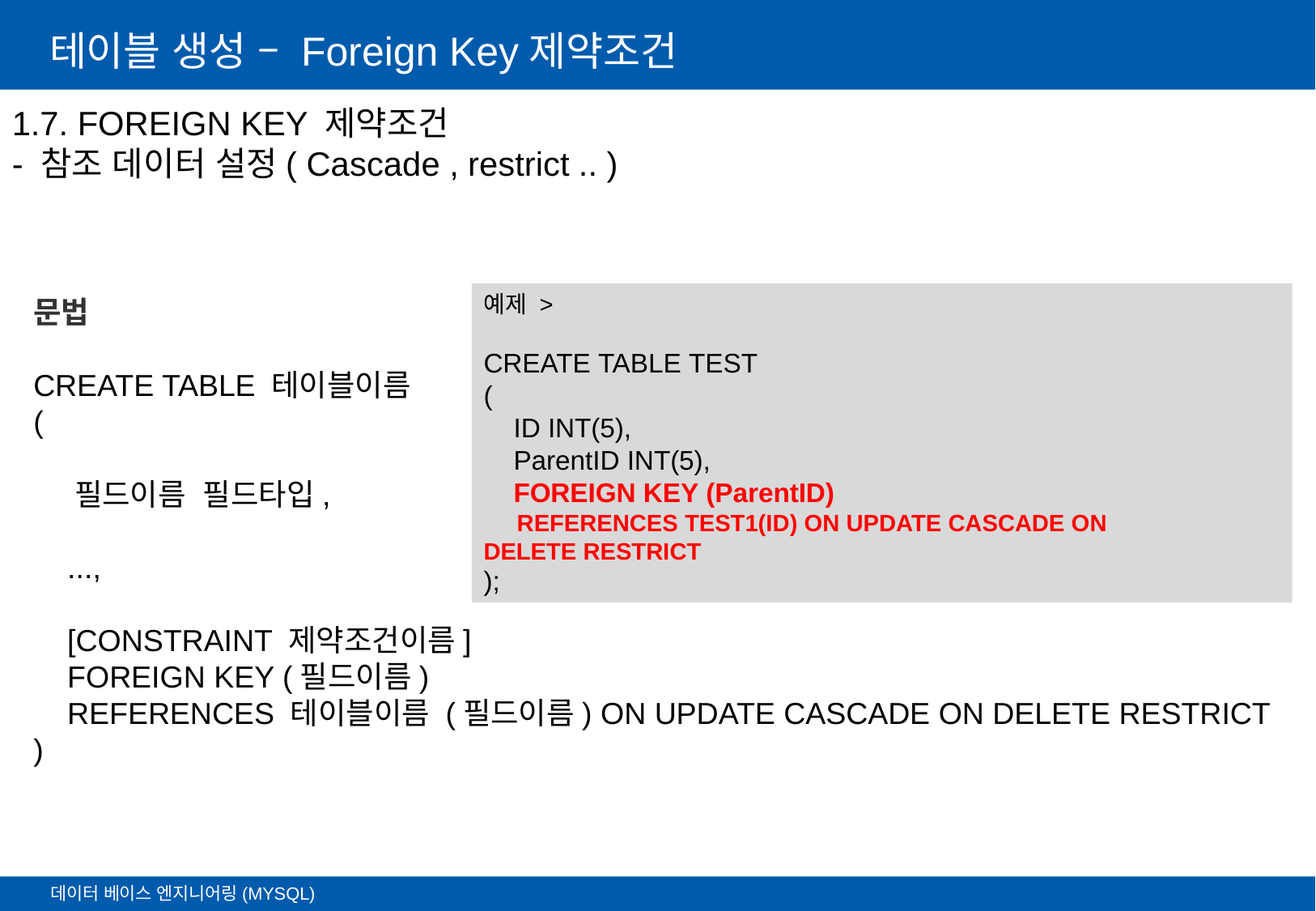

# 테이블 생성 – Foreign Key제약조건
1.7. FOREIGN KEY 제약조건
- 참조 데이터 설정( Cascade , restrict .. )

예제 >

CREATE TABLE TEST
(
    ID INT(5),
    ParentID INT(5),
    FOREIGN KEY (ParentID)
     REFERENCES TEST1(ID) ON UPDATE CASCADE ON DELETE RESTRICT
);
문법

CREATE TABLE 테이블이름
(

    필드이름  필드타입,

    ...,

    [CONSTRAINT 제약조건이름]
    FOREIGN KEY (필드이름)
    REFERENCES 테이블이름 (필드이름) ON UPDATE CASCADE ON DELETE RESTRICT
)